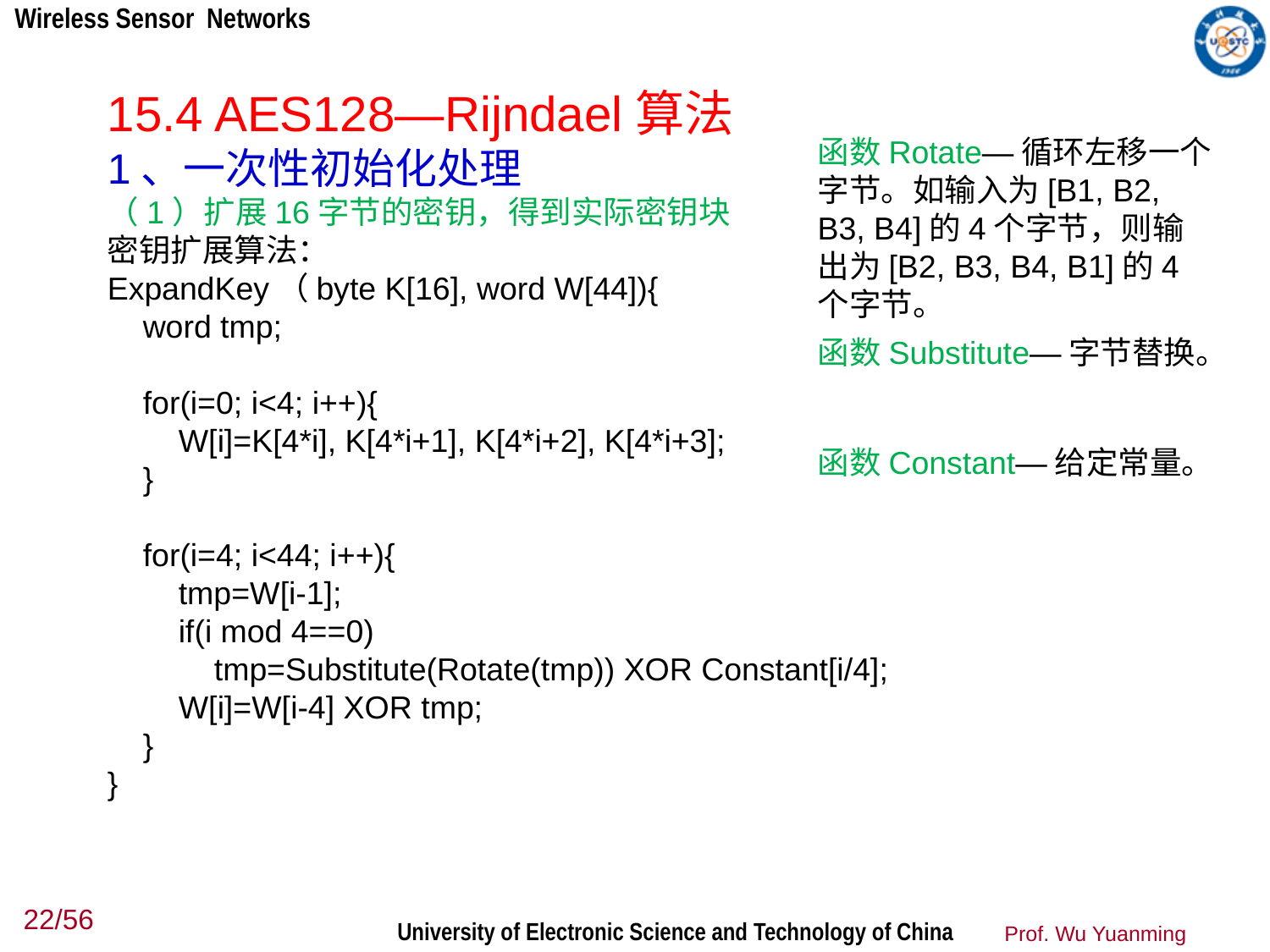

15.4 AES128—Rijndael算法
1、一次性初始化处理
（1）扩展16字节的密钥，得到实际密钥块
密钥扩展算法：
ExpandKey（byte K[16], word W[44]){
    word tmp;

    for(i=0; i<4; i++){
        W[i]=K[4*i], K[4*i+1], K[4*i+2], K[4*i+3];
    }

    for(i=4; i<44; i++){
        tmp=W[i-1];
        if(i mod 4==0)
            tmp=Substitute(Rotate(tmp)) XOR Constant[i/4];
        W[i]=W[i-4] XOR tmp;
    }
}
函数Rotate—循环左移一个字节。如输入为[B1, B2, B3, B4]的4个字节，则输出为[B2, B3, B4, B1]的4个字节。
函数Substitute—字节替换。
函数Constant—给定常量。
22/56
Prof. Wu Yuanming